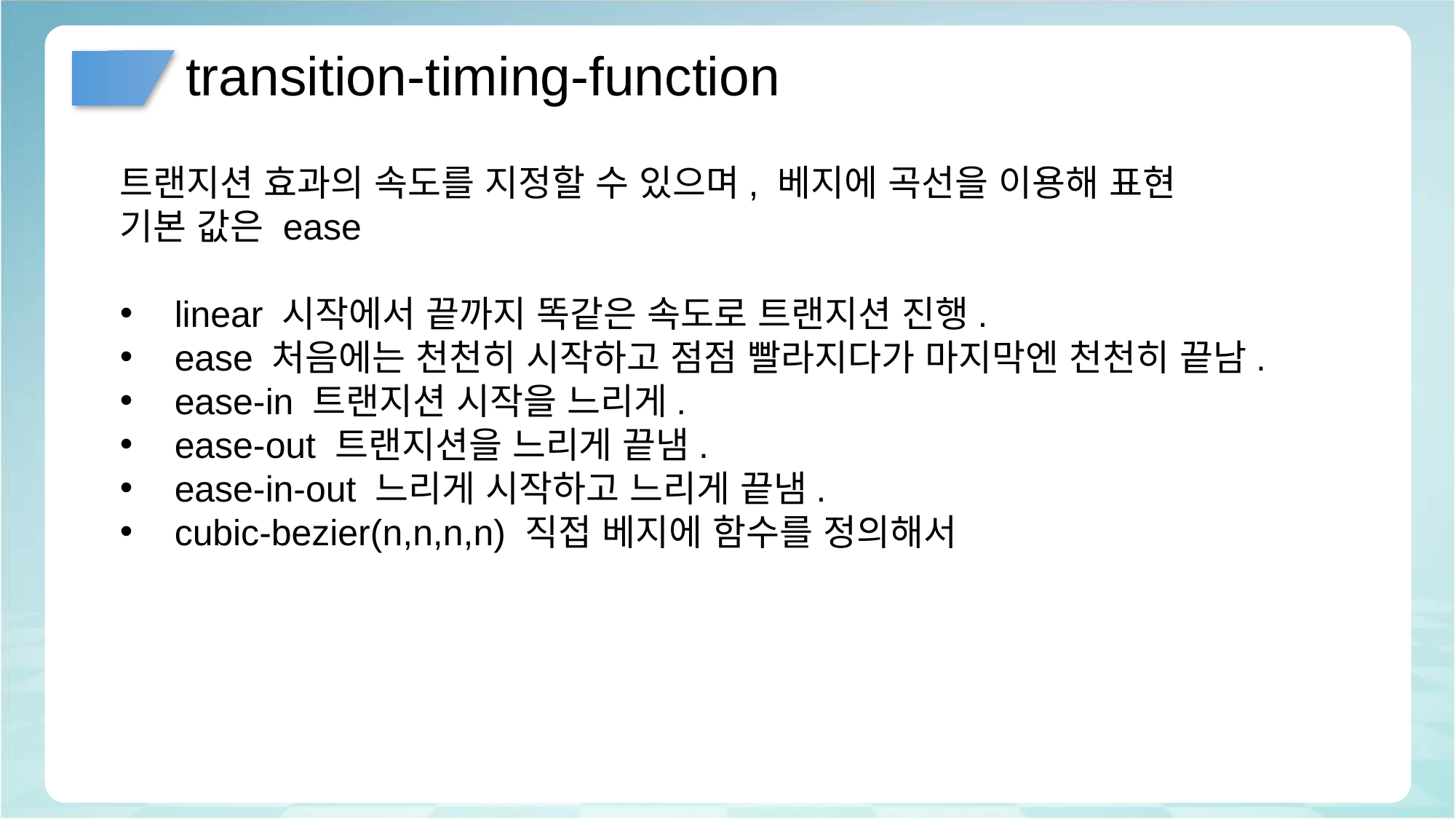

# transition-timing-function
트랜지션 효과의 속도를 지정할 수 있으며, 베지에 곡선을 이용해 표현
기본 값은 ease

linear 시작에서 끝까지 똑같은 속도로 트랜지션 진행.
ease 처음에는 천천히 시작하고 점점 빨라지다가 마지막엔 천천히 끝남.
ease-in 트랜지션 시작을 느리게.
ease-out 트랜지션을 느리게 끝냄.
ease-in-out 느리게 시작하고 느리게 끝냄.
cubic-bezier(n,n,n,n) 직접 베지에 함수를 정의해서